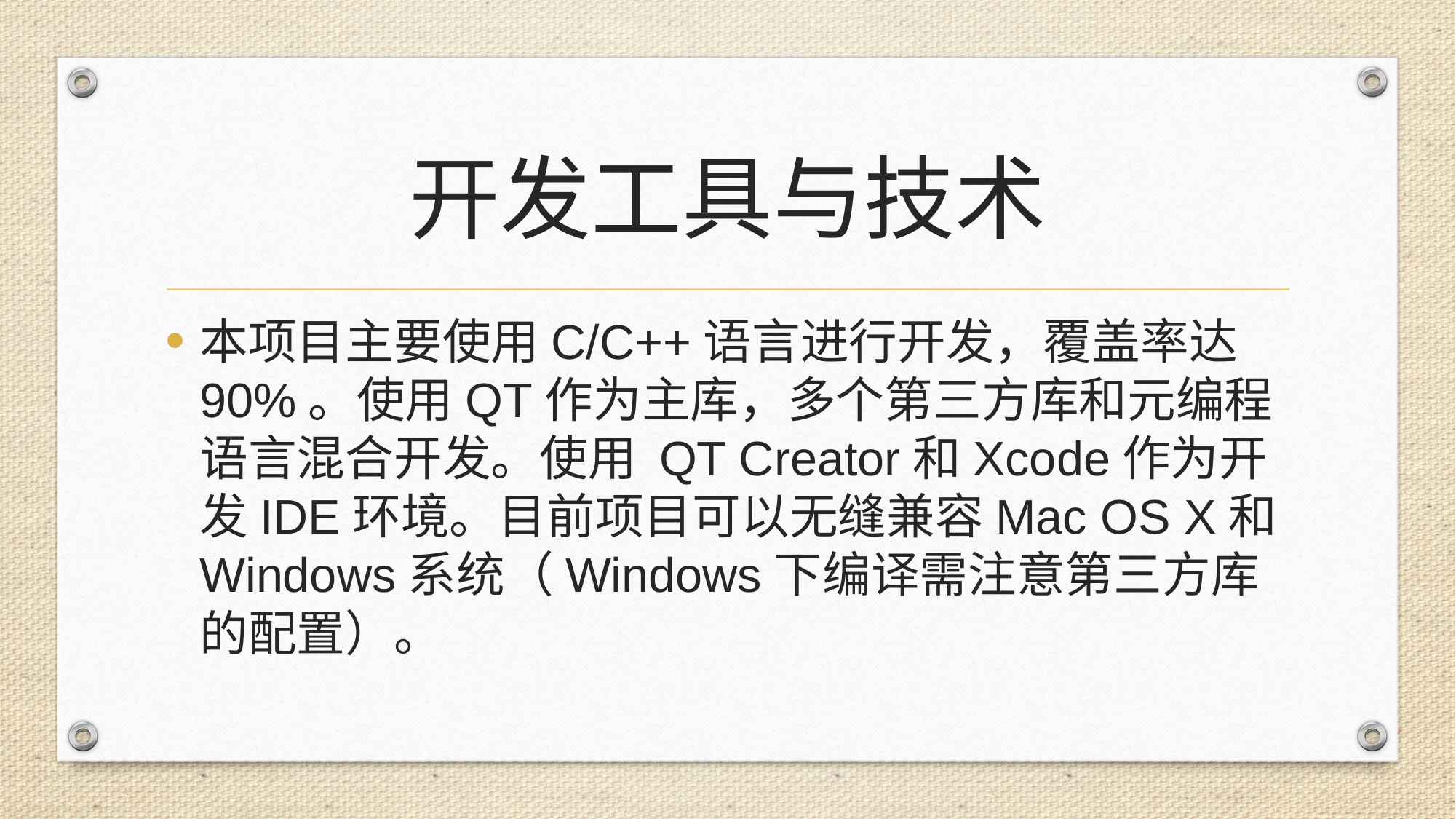

# 开发工具与技术
本项目主要使用C/C++语言进行开发，覆盖率达90%。使用QT作为主库，多个第三方库和元编程语言混合开发。使用 QT Creator和Xcode作为开发IDE环境。目前项目可以无缝兼容Mac OS X和Windows系统（Windows下编译需注意第三方库的配置）。